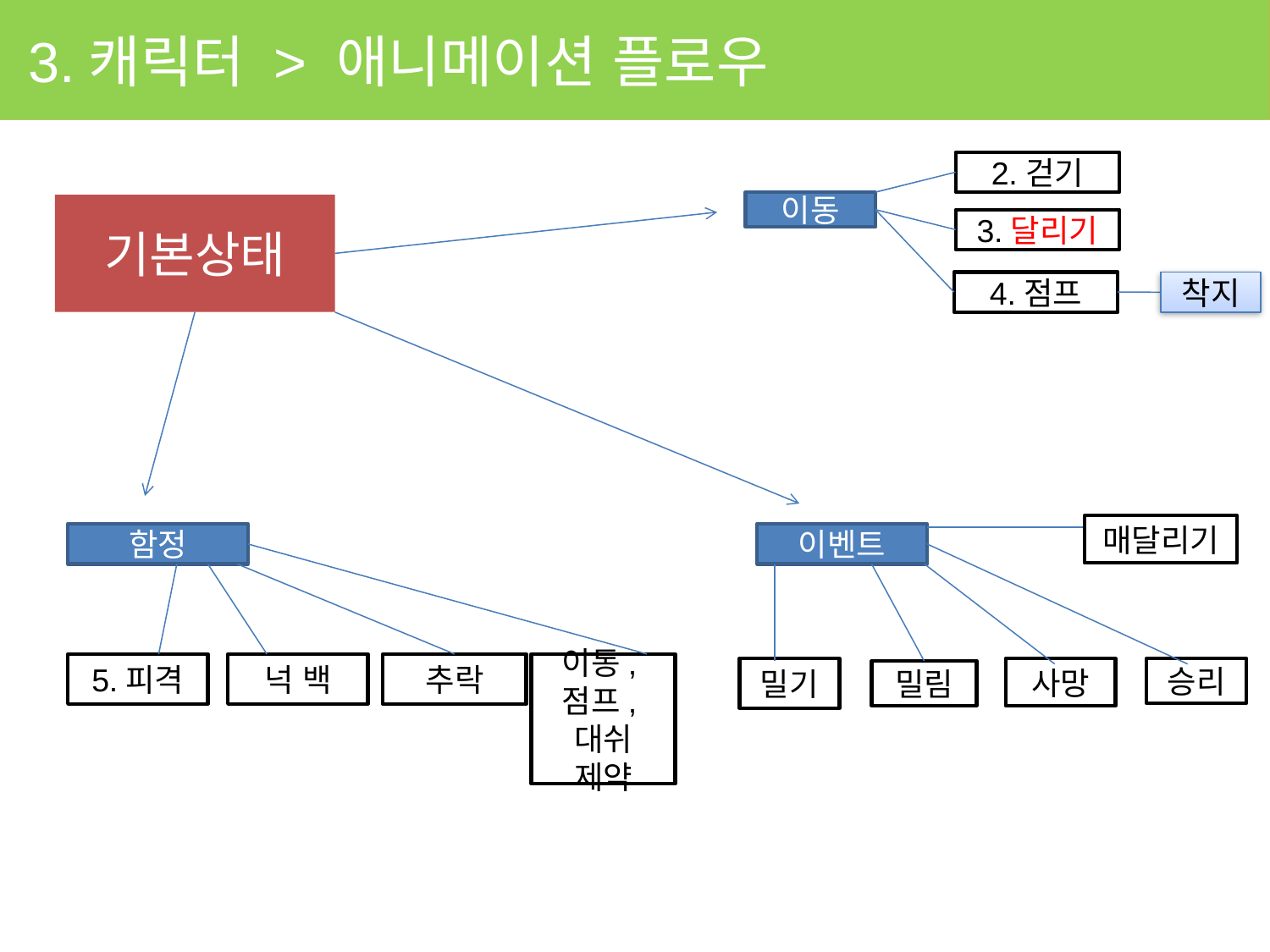

3.캐릭터 > 애니메이션 플로우
# 2시스템
스테이지 UI
2.걷기
이동
기본상태
3.달리기
4.점프
착지
매달리기
함정
이벤트
5.피격
넉 백
추락
이동,점프,대쉬 제약
사망
승리
밀기
밀림